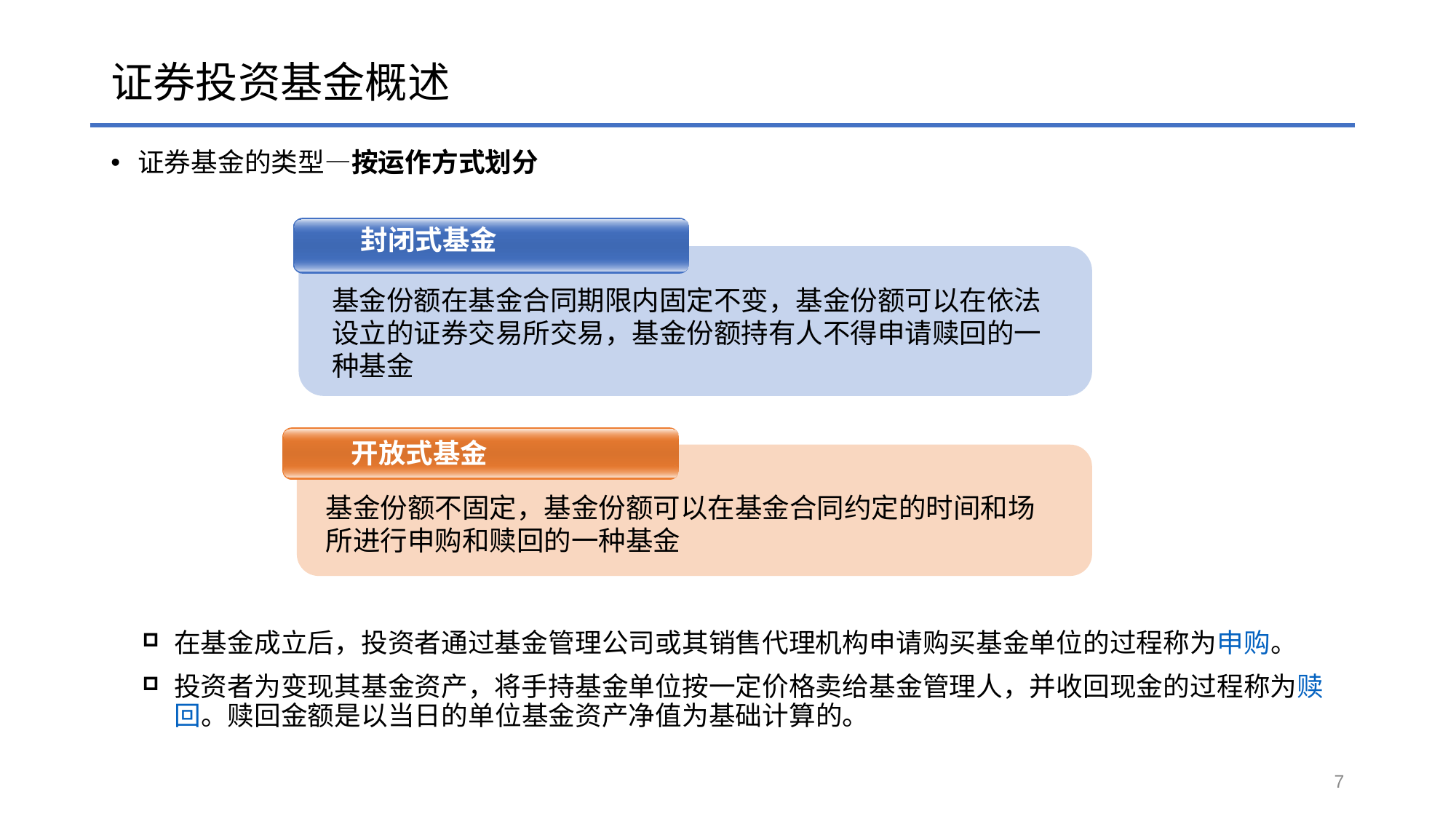

# 证券投资基金概述
证券基金的类型—按运作方式划分

在基金成立后，投资者通过基金管理公司或其销售代理机构申请购买基金单位的过程称为申购。
投资者为变现其基金资产，将手持基金单位按一定价格卖给基金管理人，并收回现金的过程称为赎回。赎回金额是以当日的单位基金资产净值为基础计算的。

封闭式基金

基金份额在基金合同期限内固定不变，基金份额可以在依法设立的证券交易所交易，基金份额持有人不得申请赎回的一种基金

开放式基金

基金份额不固定，基金份额可以在基金合同约定的时间和场所进行申购和赎回的一种基金
7